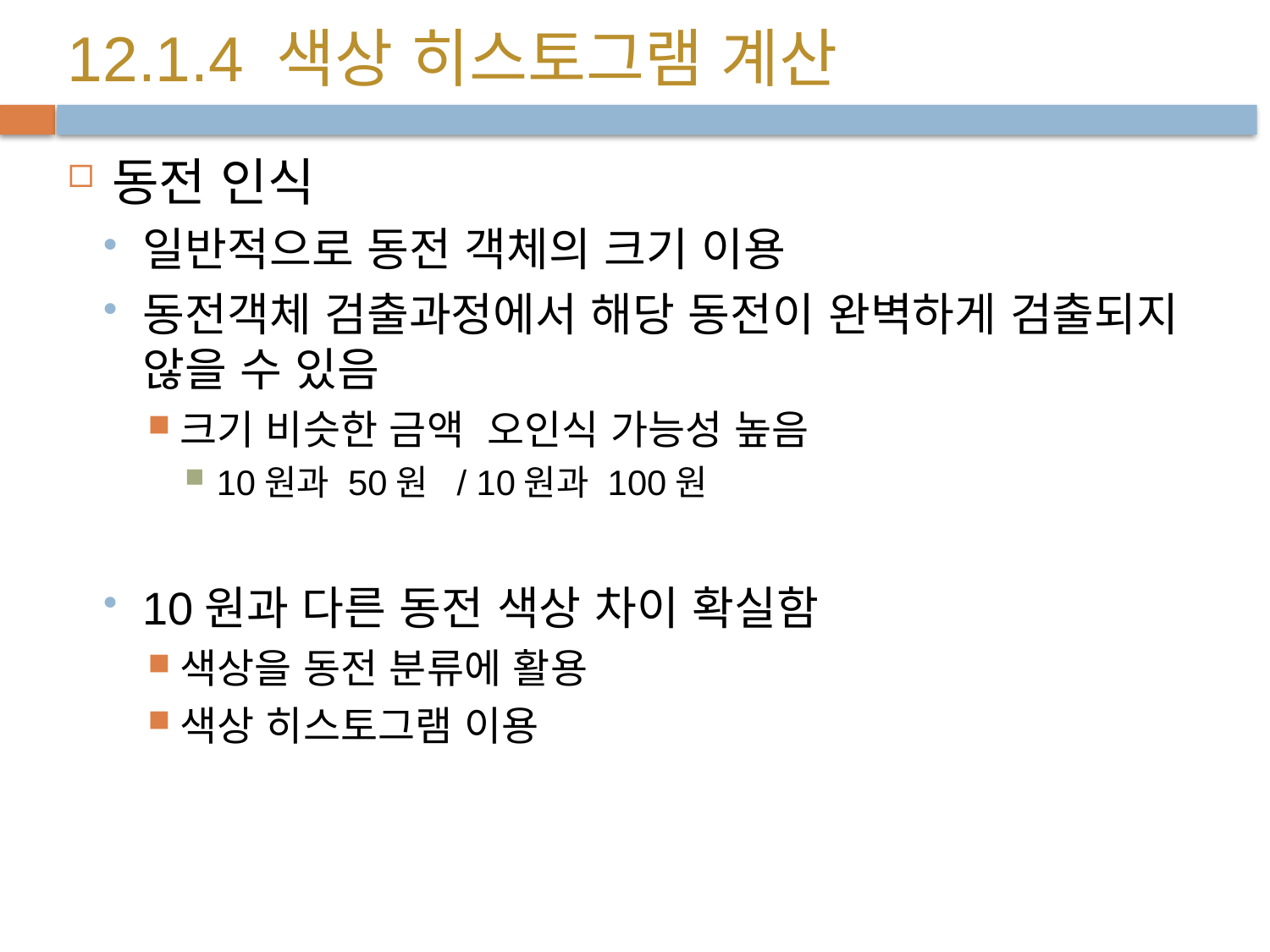

# 12.1.4 색상 히스토그램 계산
동전 인식
일반적으로 동전 객체의 크기 이용
동전객체 검출과정에서 해당 동전이 완벽하게 검출되지 않을 수 있음
크기 비슷한 금액  오인식 가능성 높음
10원과 50원  / 10원과 100원

10원과 다른 동전 색상 차이 확실함
색상을 동전 분류에 활용
색상 히스토그램 이용